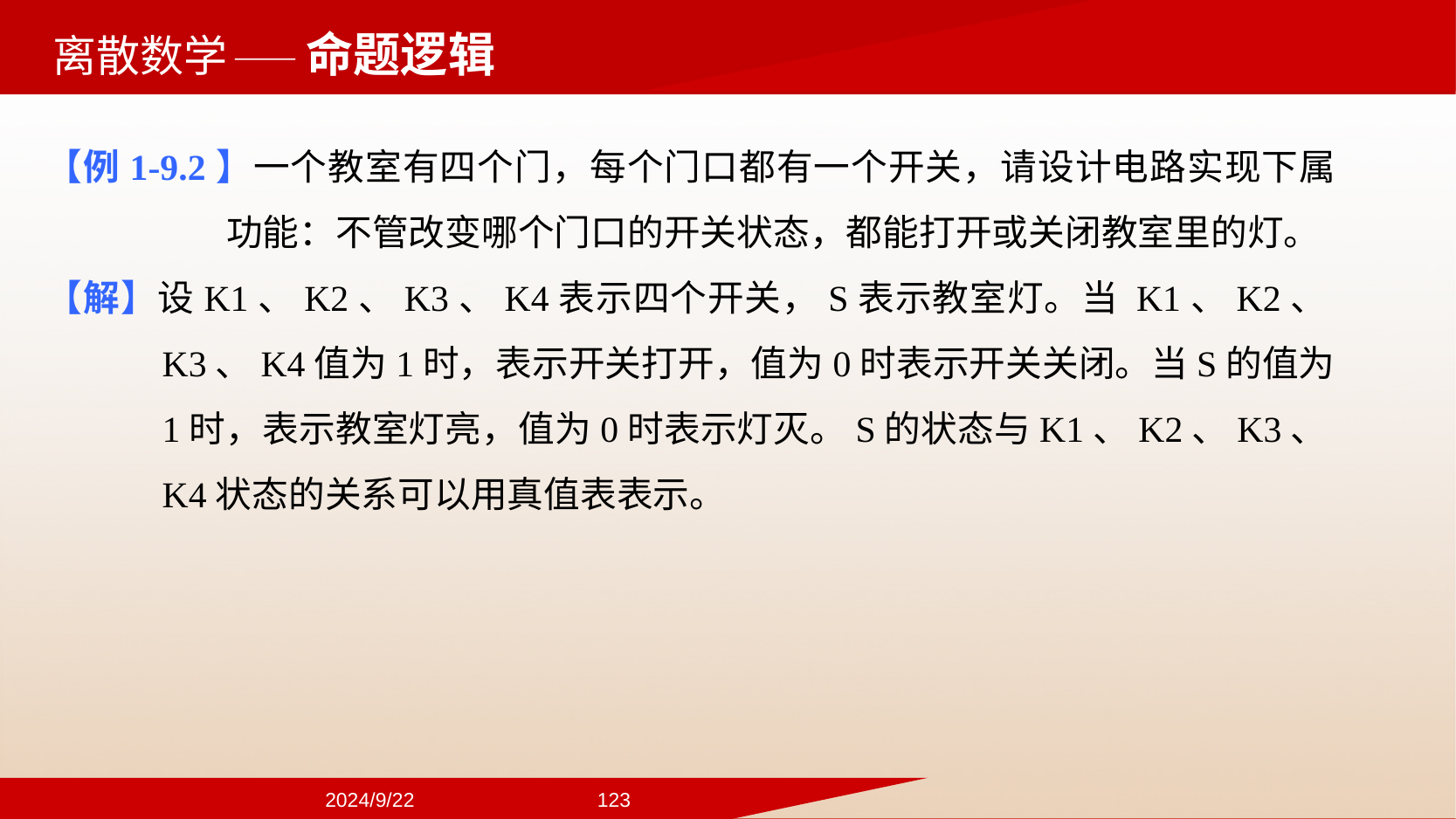

——命题逻辑
【例1-9.2】一个教室有四个门，每个门口都有一个开关，请设计电路实现下属功能：不管改变哪个门口的开关状态，都能打开或关闭教室里的灯。
【解】设K1、K2、K3、K4表示四个开关，S表示教室灯。当 K1、K2、K3、K4值为1时，表示开关打开，值为0时表示开关关闭。当S的值为1时，表示教室灯亮，值为0时表示灯灭。S的状态与K1、K2、K3、K4状态的关系可以用真值表表示。

2024/9/22
123